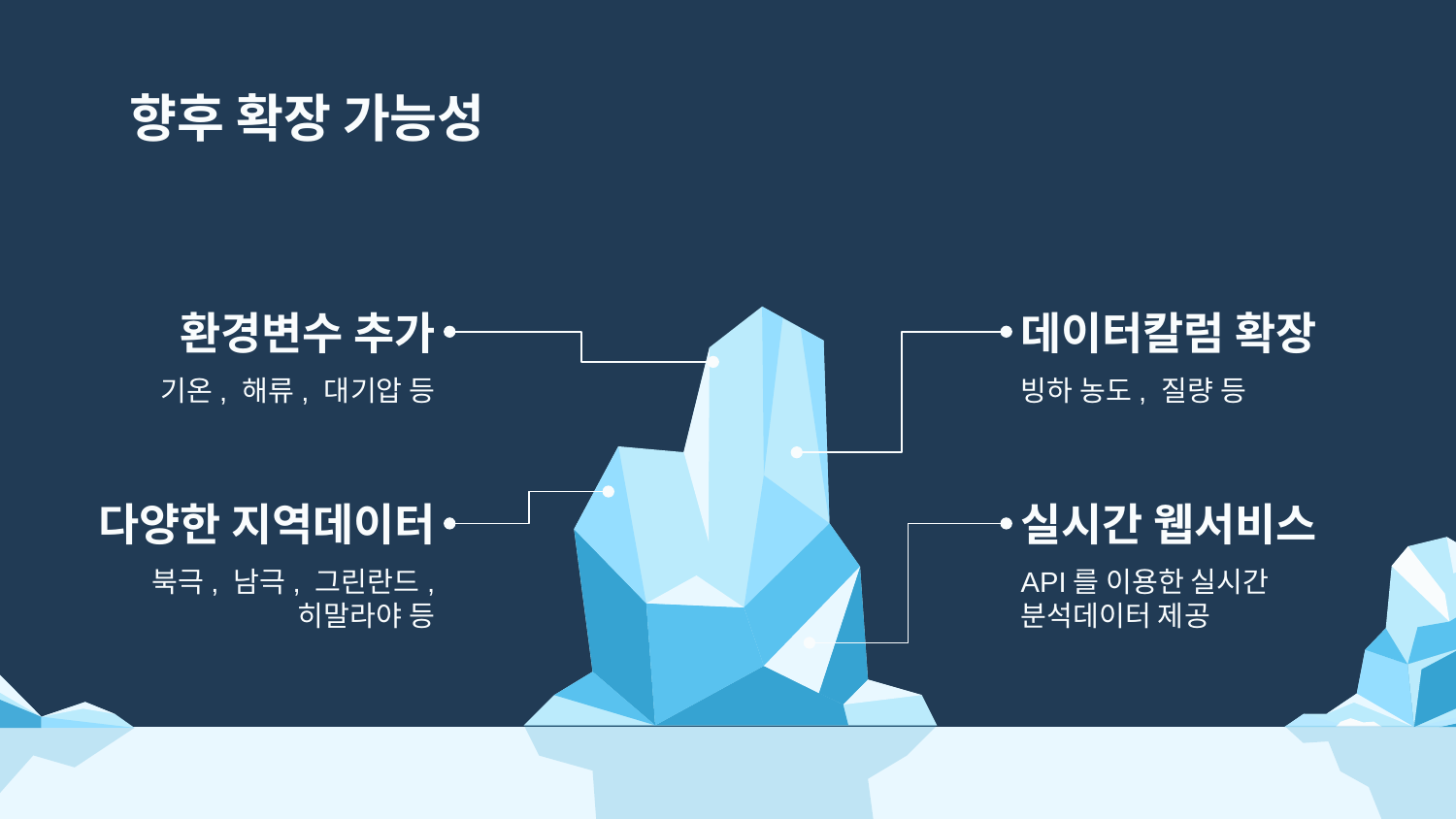

향후 확장 가능성
환경변수 추가
데이터칼럼 확장

빙하 농도, 질량 등
기온, 해류, 대기압 등
다양한 지역데이터
실시간 웹서비스
북극, 남극, 그린란드, 히말라야 등
API를 이용한 실시간 분석데이터 제공